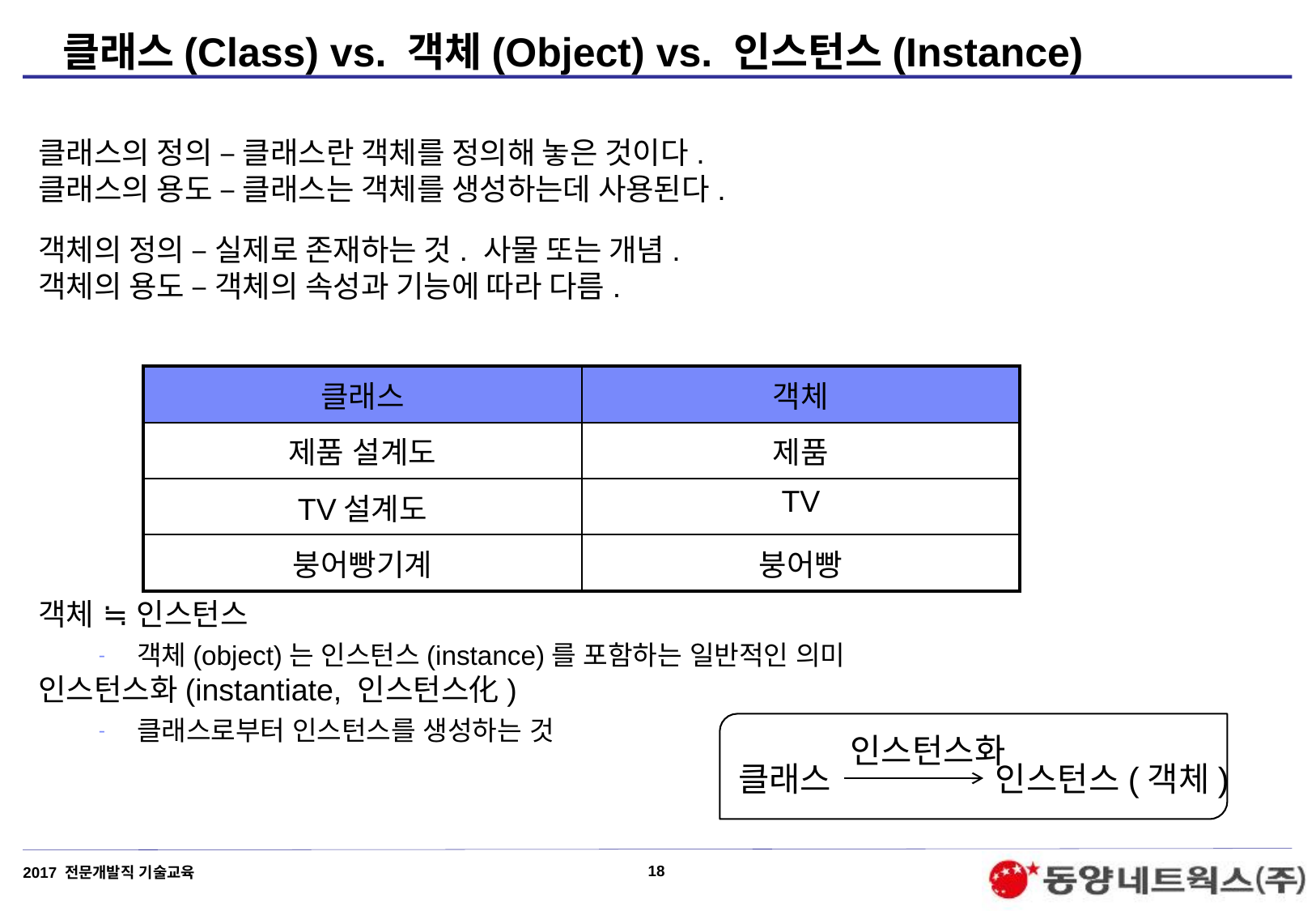

# 클래스(Class) vs. 객체(Object) vs. 인스턴스(Instance)
클래스의 정의 – 클래스란 객체를 정의해 놓은 것이다.
클래스의 용도 – 클래스는 객체를 생성하는데 사용된다.

객체의 정의 – 실제로 존재하는 것. 사물 또는 개념.
객체의 용도 – 객체의 속성과 기능에 따라 다름.

객체 ≒ 인스턴스
객체(object)는 인스턴스(instance)를 포함하는 일반적인 의미
인스턴스화(instantiate, 인스턴스化)
클래스로부터 인스턴스를 생성하는 것
| 클래스 | 객체 |
| --- | --- |
| 제품 설계도 | 제품 |
| TV설계도 | TV |
| 붕어빵기계 | 붕어빵 |

인스턴스화
클래스
인스턴스(객체)